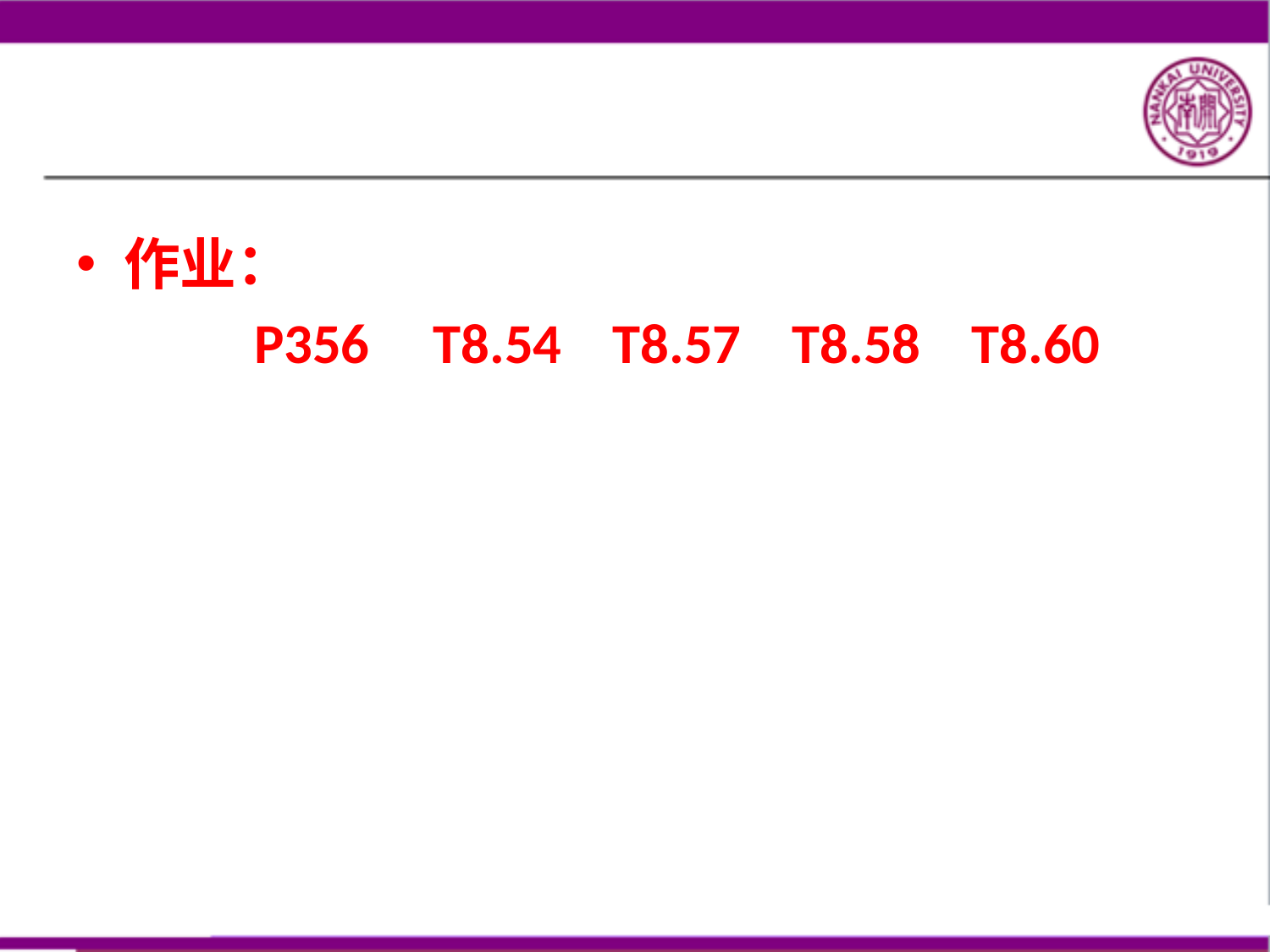

#
作业：
              P356     T8.54    T8.57    T8.58    T8.60